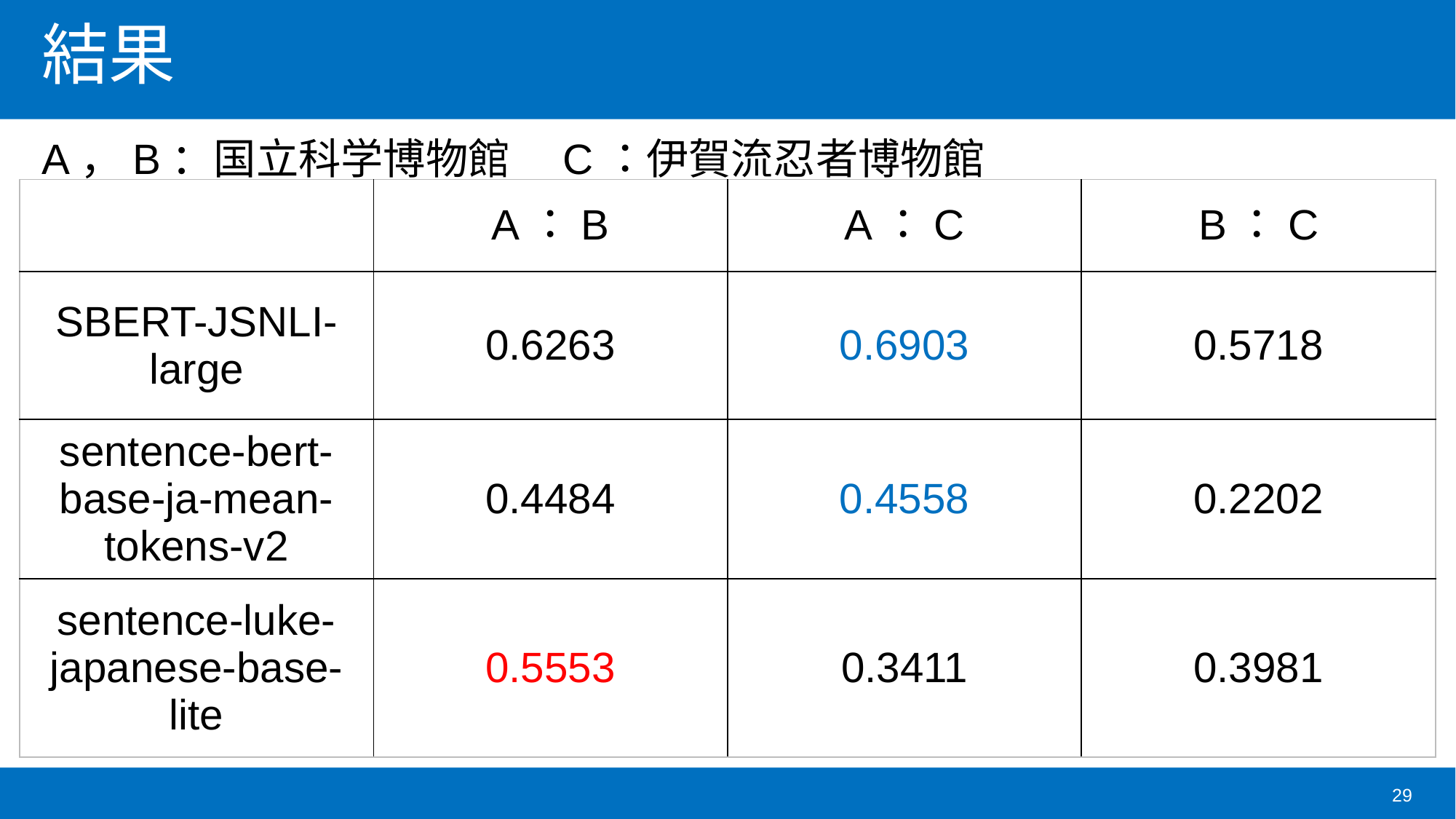

# 結果
A，B：国立科学博物館　C：伊賀流忍者博物館
|  | A：B | A：C | B：C |
| --- | --- | --- | --- |
| SBERT-JSNLI-large | 0.6263 | 0.6903 | 0.5718 |
| sentence-bert-base-ja-mean-tokens-v2 | 0.4484 | 0.4558 | 0.2202 |
| sentence-luke-japanese-base-lite | 0.5553 | 0.3411 | 0.3981 |
29